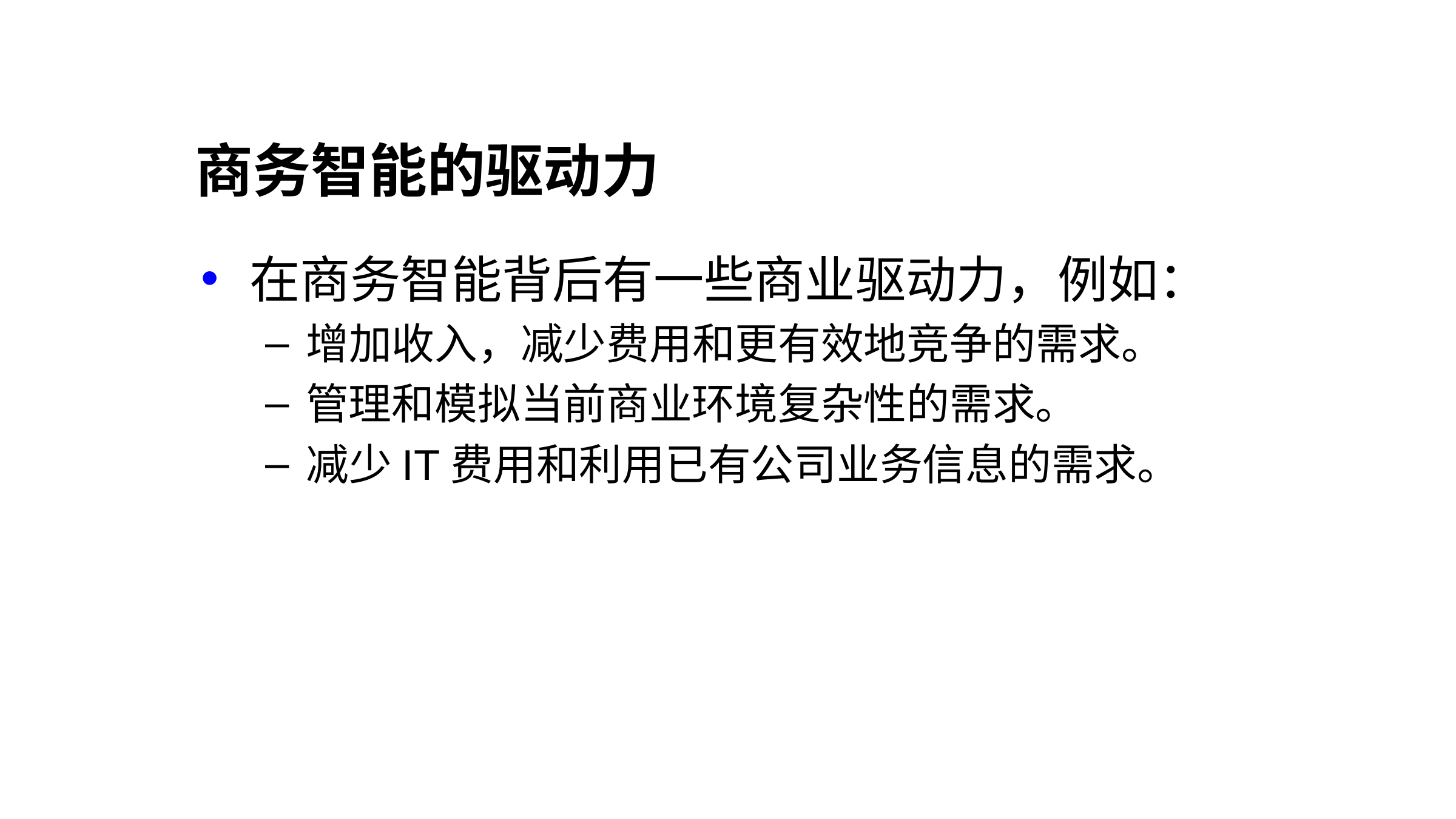

# 商务智能的驱动力
在商务智能背后有一些商业驱动力，例如：
增加收入，减少费用和更有效地竞争的需求。
管理和模拟当前商业环境复杂性的需求。
减少IT费用和利用已有公司业务信息的需求。